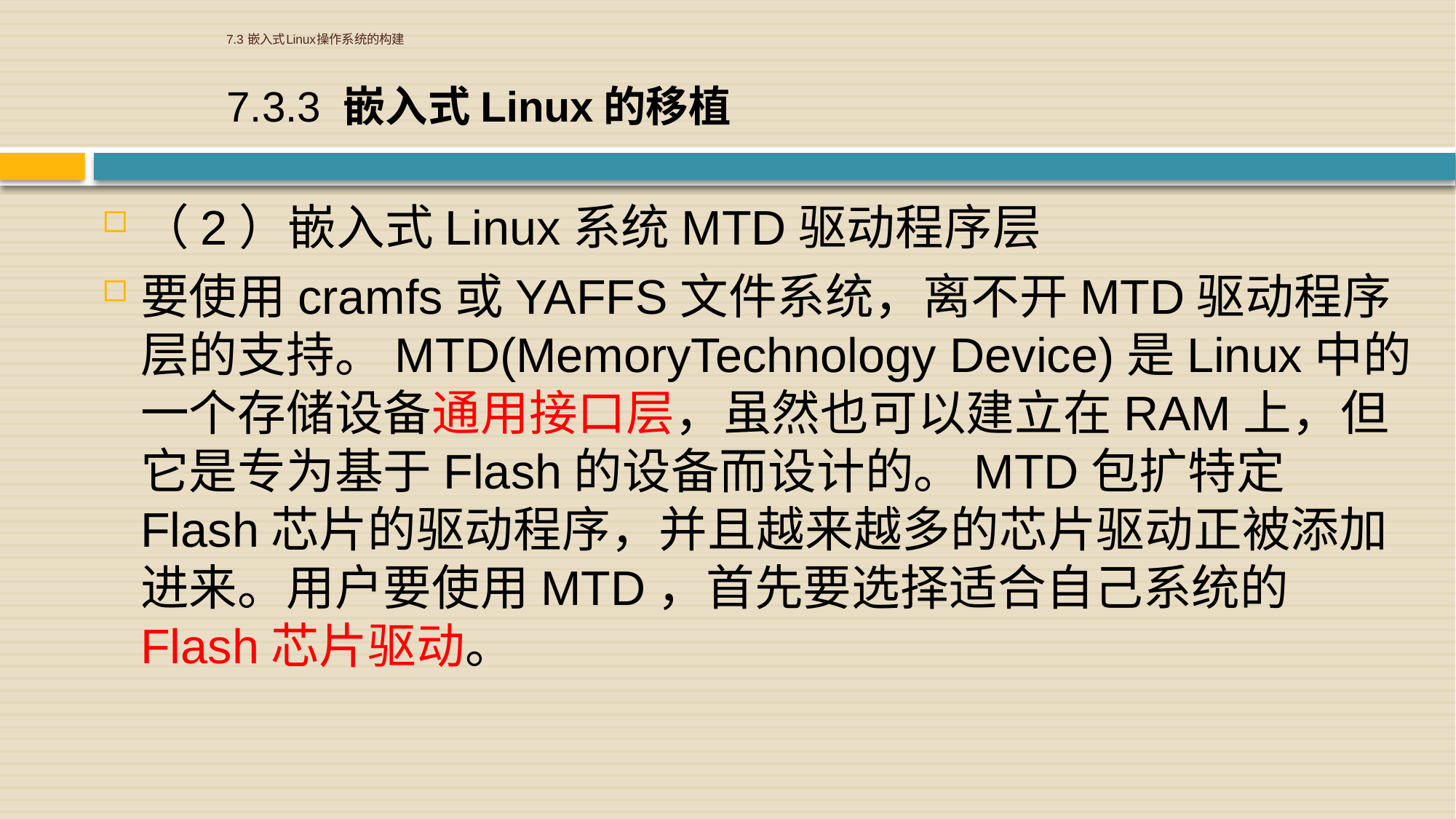

# 7.3 嵌入式Linux操作系统的构建
7.3.3 嵌入式Linux的移植
（2）嵌入式Linux系统MTD驱动程序层
要使用cramfs或YAFFS文件系统，离不开MTD驱动程序层的支持。MTD(MemoryTechnology Device)是Linux中的一个存储设备通用接口层，虽然也可以建立在RAM上，但它是专为基于Flash的设备而设计的。MTD包扩特定Flash芯片的驱动程序，并且越来越多的芯片驱动正被添加进来。用户要使用MTD，首先要选择适合自己系统的Flash芯片驱动。